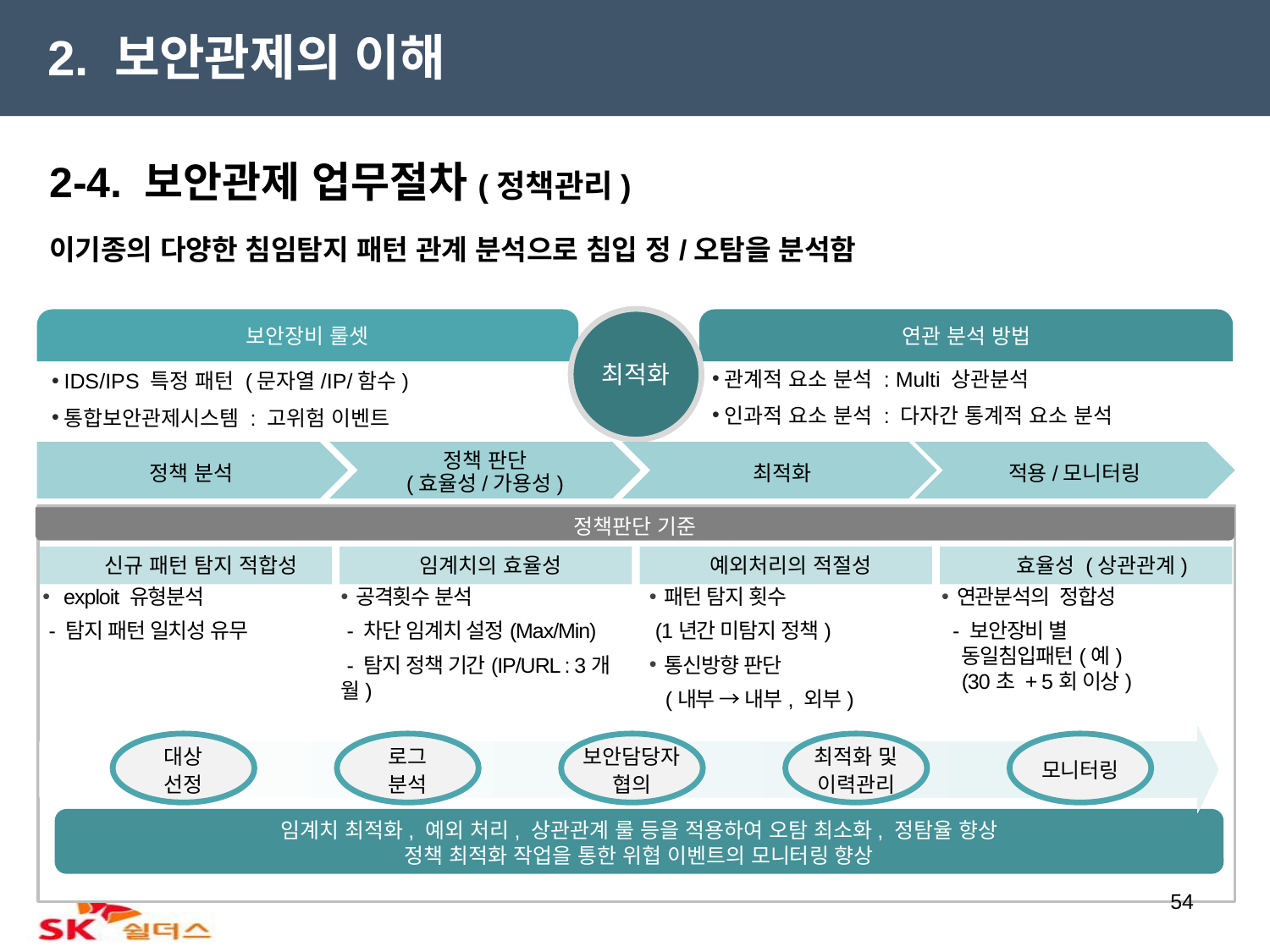

2. 보안관제의 이해
2-4. 보안관제 업무절차(정책관리)
이기종의 다양한 침임탐지 패턴 관계 분석으로 침입 정/오탐을 분석함

최적화

보안장비 룰셋

연관 분석 방법

관계적 요소 분석 : Multi 상관분석
인과적 요소 분석 : 다자간 통계적 요소 분석
IDS/IPS 특정 패턴 (문자열/IP/함수)
통합보안관제시스템 : 고위험 이벤트

정책 판단
(효율성/가용성)
적용/모니터링
최적화
정책 분석

정책판단 기준

신규 패턴 탐지 적합성
임계치의 효율성
예외처리의 적절성
효율성 (상관관계)
 exploit 유형분석
 - 탐지 패턴 일치성 유무
공격횟수 분석
 - 차단 임계치 설정(Max/Min)
 - 탐지 정책 기간(IP/URL : 3개월)
패턴 탐지 횟수
 (1년간 미탐지 정책)
통신방향 판단
   (내부 → 내부, 외부)
연관분석의  정합성
  - 보안장비 별
    동일침입패턴(예)
    (30초 + 5회 이상)

대상
선정

로그
분석

보안담당자
협의
최적화 및
이력관리

모니터링

임계치 최적화, 예외 처리, 상관관계 룰 등을 적용하여 오탐 최소화, 정탐율 향상
정책 최적화 작업을 통한 위협 이벤트의 모니터링 향상
54